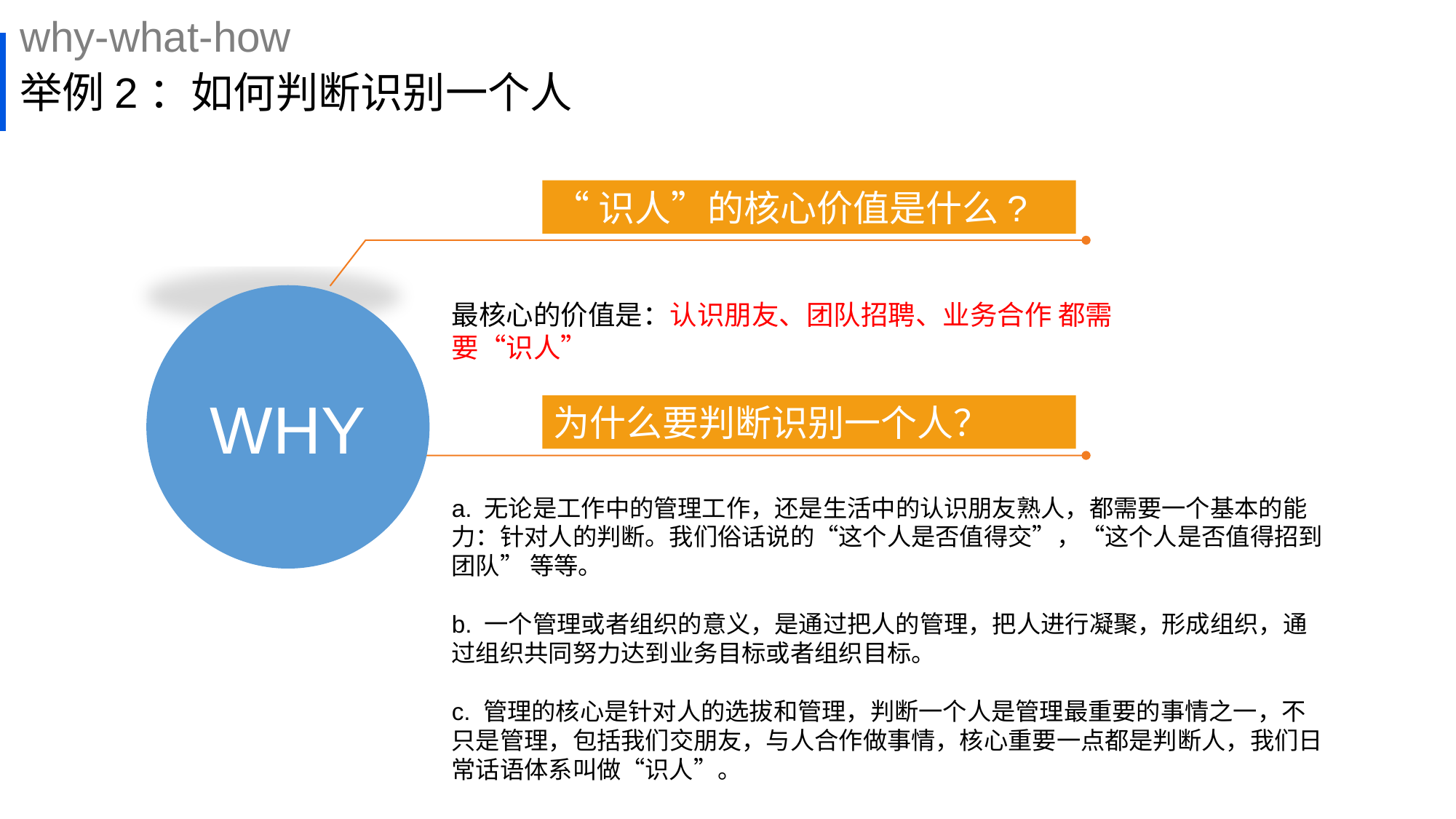

why-what-how
# 举例2：如何判断识别一个人
“识人”的核心价值是什么?

WHY
最核心的价值是：认识朋友、团队招聘、业务合作 都需要“识人”
为什么要判断识别一个人？

a. 无论是工作中的管理工作，还是生活中的认识朋友熟人，都需要一个基本的能力：针对人的判断。我们俗话说的“这个人是否值得交”，“这个人是否值得招到团队” 等等。

b. 一个管理或者组织的意义，是通过把人的管理，把人进行凝聚，形成组织，通过组织共同努力达到业务目标或者组织目标。

c. 管理的核心是针对人的选拔和管理，判断一个人是管理最重要的事情之一，不只是管理，包括我们交朋友，与人合作做事情，核心重要一点都是判断人，我们日常话语体系叫做“识人”。